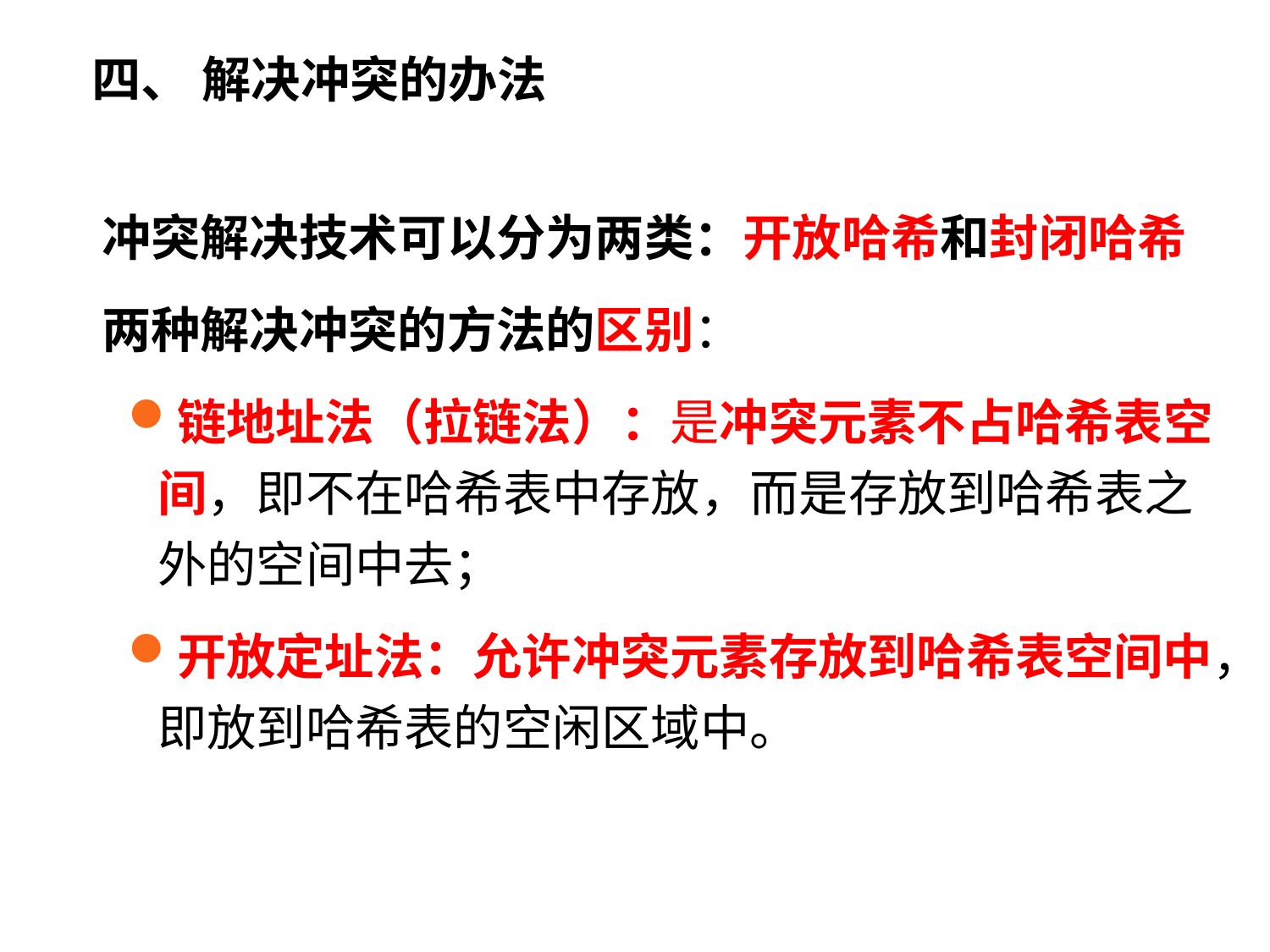

# 四、 解决冲突的办法
冲突解决技术可以分为两类：开放哈希和封闭哈希
两种解决冲突的方法的区别：
链地址法（拉链法）：是冲突元素不占哈希表空间，即不在哈希表中存放，而是存放到哈希表之外的空间中去；
开放定址法：允许冲突元素存放到哈希表空间中，即放到哈希表的空闲区域中。